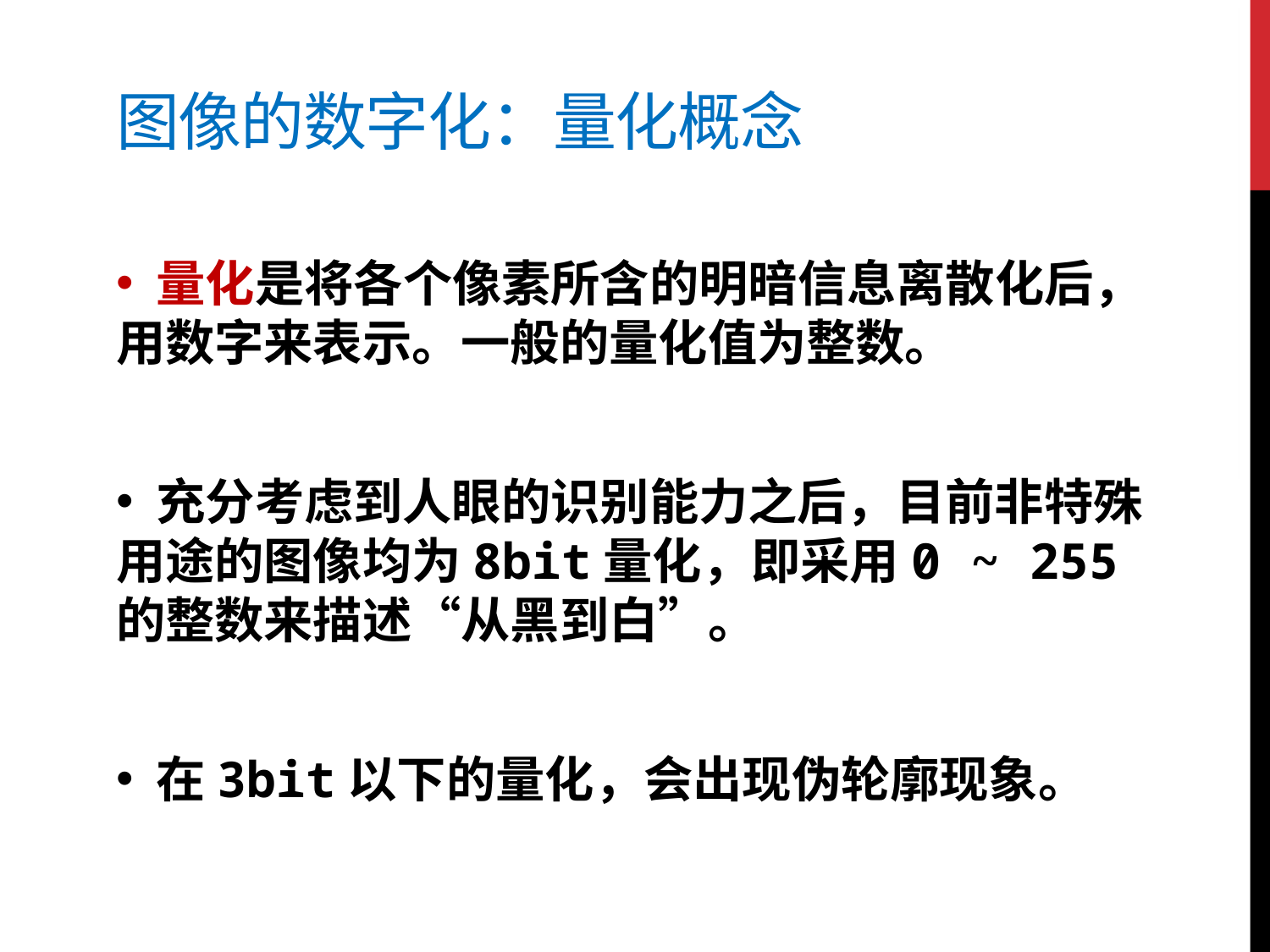

# 图像的数字化：量化概念
 量化是将各个像素所含的明暗信息离散化后，用数字来表示。一般的量化值为整数。

 充分考虑到人眼的识别能力之后，目前非特殊用途的图像均为8bit量化，即采用0 ~ 255的整数来描述“从黑到白”。

 在3bit以下的量化，会出现伪轮廓现象。